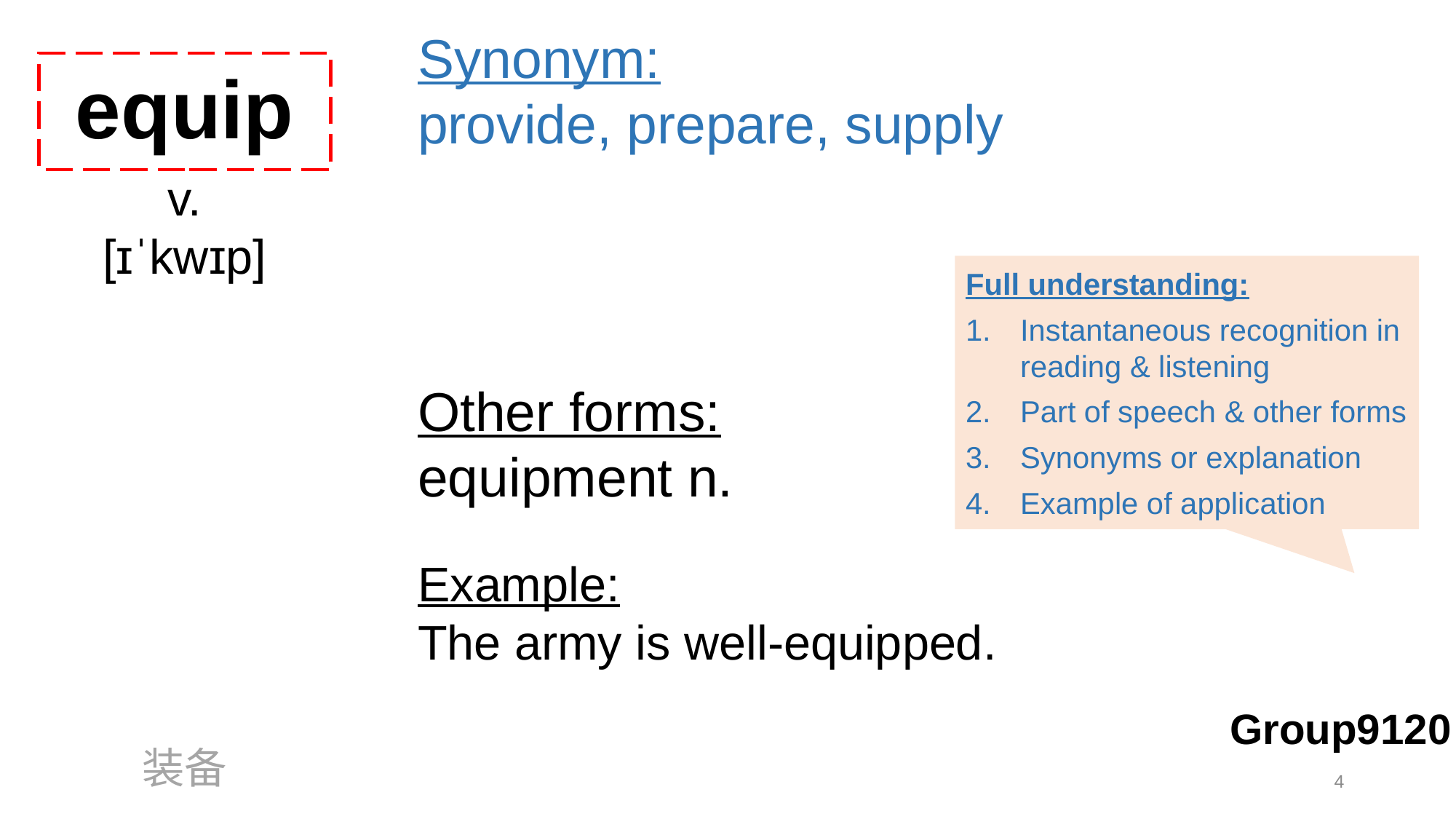

Synonym:
provide, prepare, supply
equip

v.
[ɪˈkwɪp]

Full understanding:
Instantaneous recognition in reading & listening
Part of speech & other forms
Synonyms or explanation
Example of application

Other forms:
equipment n.

Example:
The army is well-equipped.
Group9120
装备
4